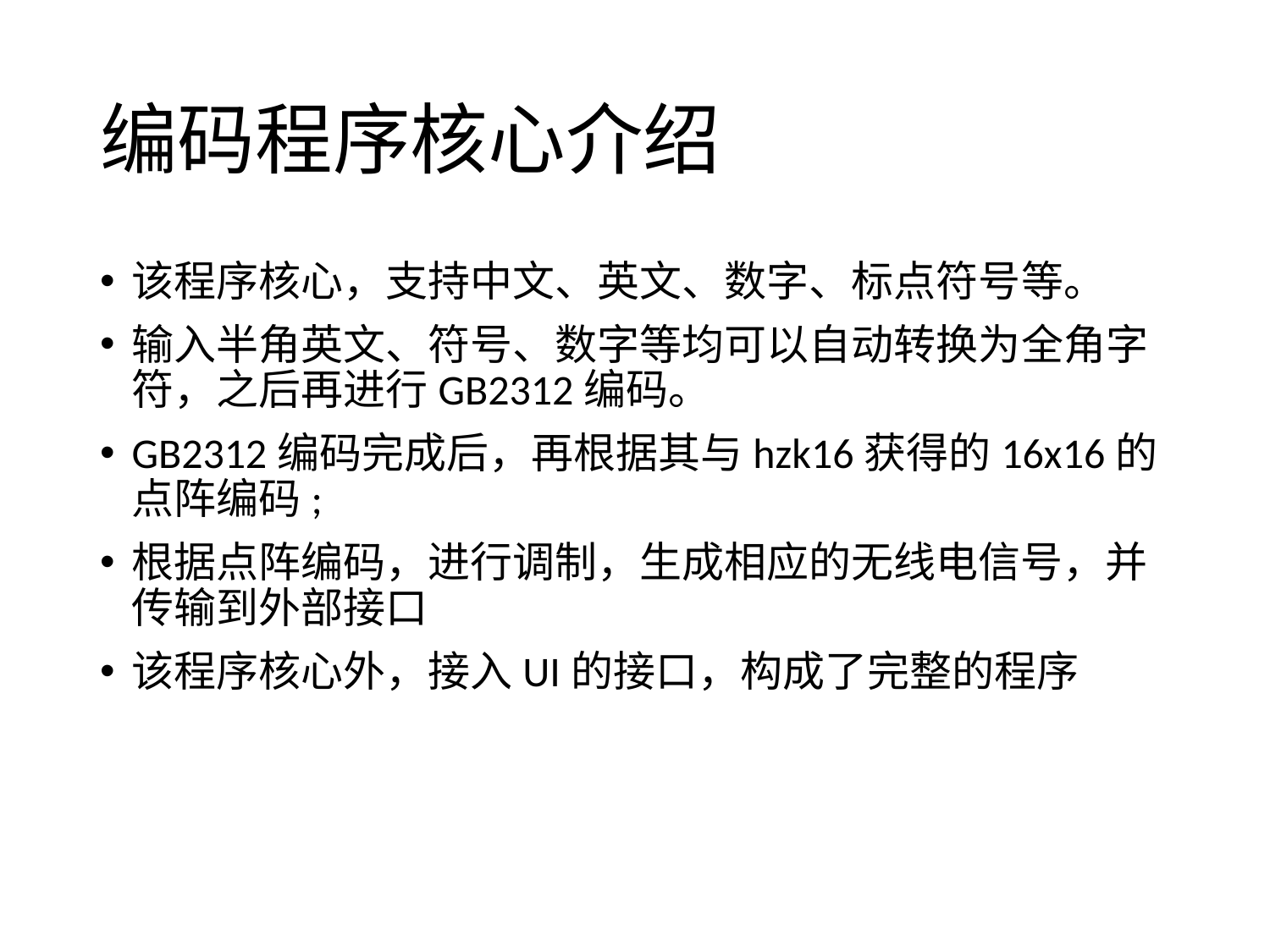

# 编码程序核心介绍
该程序核心，支持中文、英文、数字、标点符号等。
输入半角英文、符号、数字等均可以自动转换为全角字符，之后再进行GB2312编码。
GB2312编码完成后，再根据其与hzk16获得的16x16的点阵编码;
根据点阵编码，进行调制，生成相应的无线电信号，并传输到外部接口
该程序核心外，接入UI的接口，构成了完整的程序